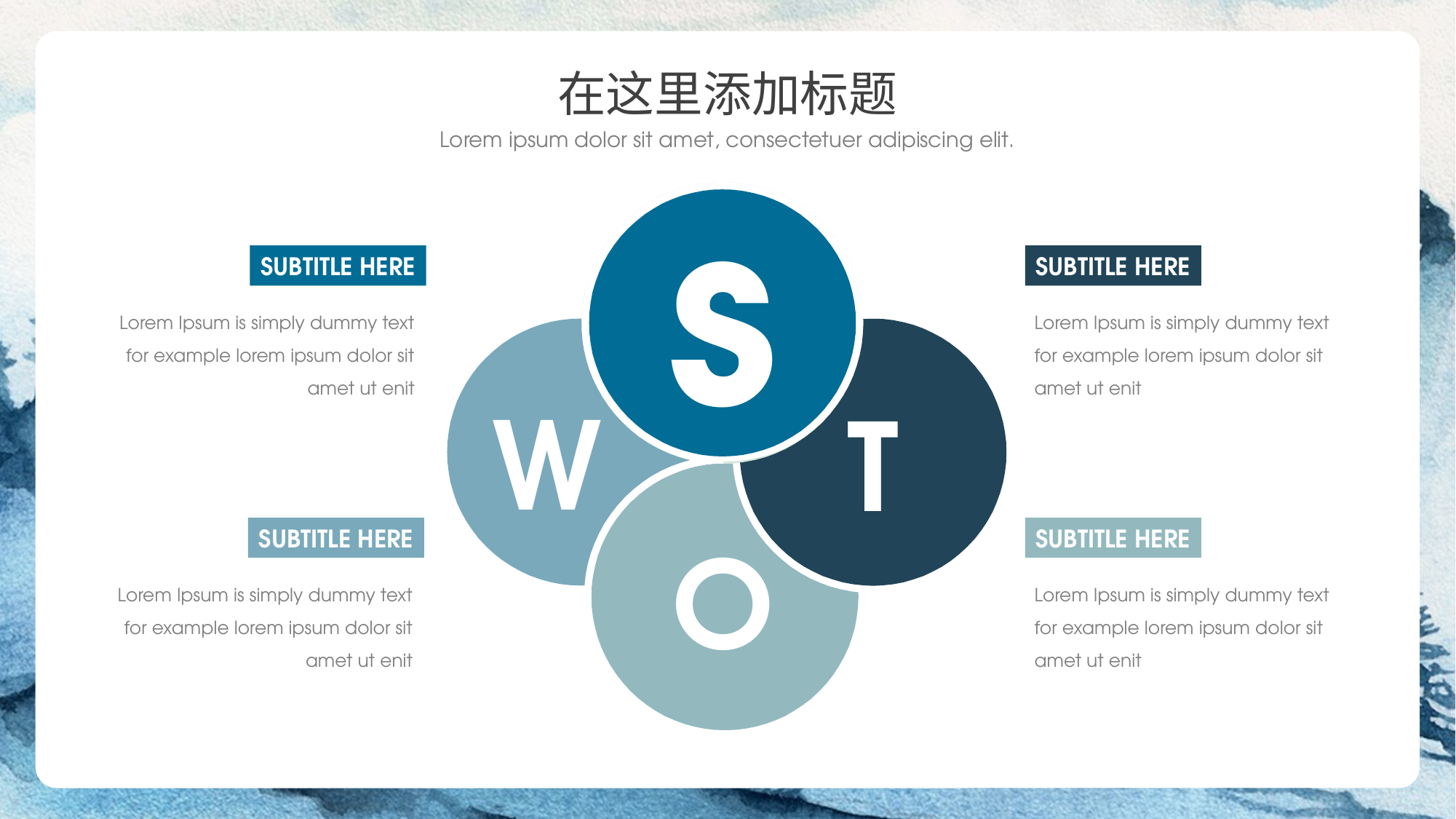

在这里添加标题
Lorem ipsum dolor sit amet, consectetuer adipiscing elit.
s

W
T

O
SUBTITLE HERE
SUBTITLE HERE
Lorem Ipsum is simply dummy text for example lorem ipsum dolor sit amet ut enit
Lorem Ipsum is simply dummy text for example lorem ipsum dolor sit amet ut enit
SUBTITLE HERE
SUBTITLE HERE
Lorem Ipsum is simply dummy text for example lorem ipsum dolor sit amet ut enit
Lorem Ipsum is simply dummy text for example lorem ipsum dolor sit amet ut enit